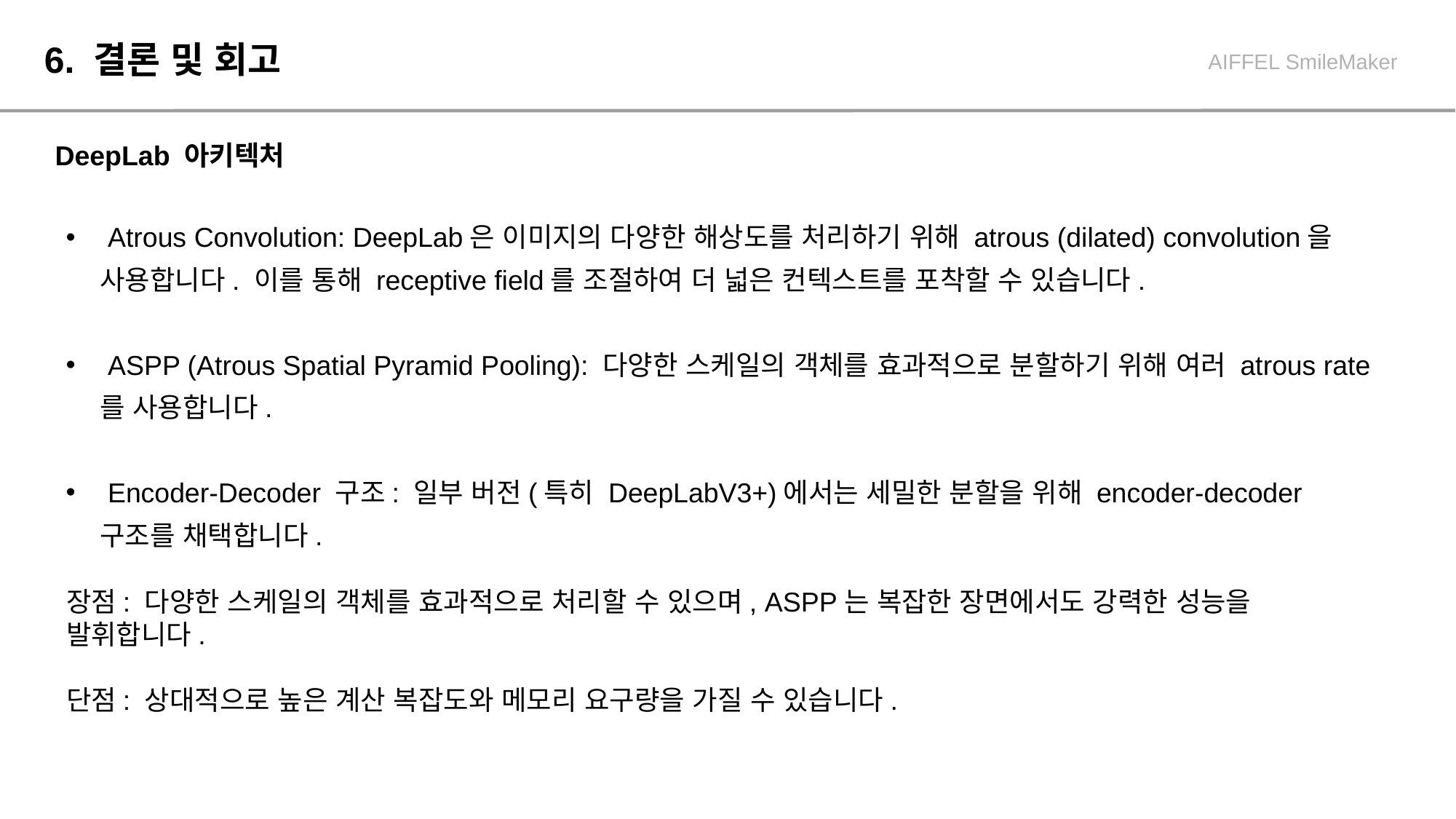

# 6. 결론 및 회고
AIFFEL SmileMaker
DeepLab 아키텍처

 Atrous Convolution: DeepLab은 이미지의 다양한 해상도를 처리하기 위해 atrous (dilated) convolution을 사용합니다. 이를 통해 receptive field를 조절하여 더 넓은 컨텍스트를 포착할 수 있습니다.

 ASPP (Atrous Spatial Pyramid Pooling): 다양한 스케일의 객체를 효과적으로 분할하기 위해 여러 atrous rate를 사용합니다.

 Encoder-Decoder 구조: 일부 버전(특히 DeepLabV3+)에서는 세밀한 분할을 위해 encoder-decoder 구조를 채택합니다.
​
장점: 다양한 스케일의 객체를 효과적으로 처리할 수 있으며, ASPP는 복잡한 장면에서도 강력한 성능을 발휘합니다.​
​
단점: 상대적으로 높은 계산 복잡도와 메모리 요구량을 가질 수 있습니다.
26